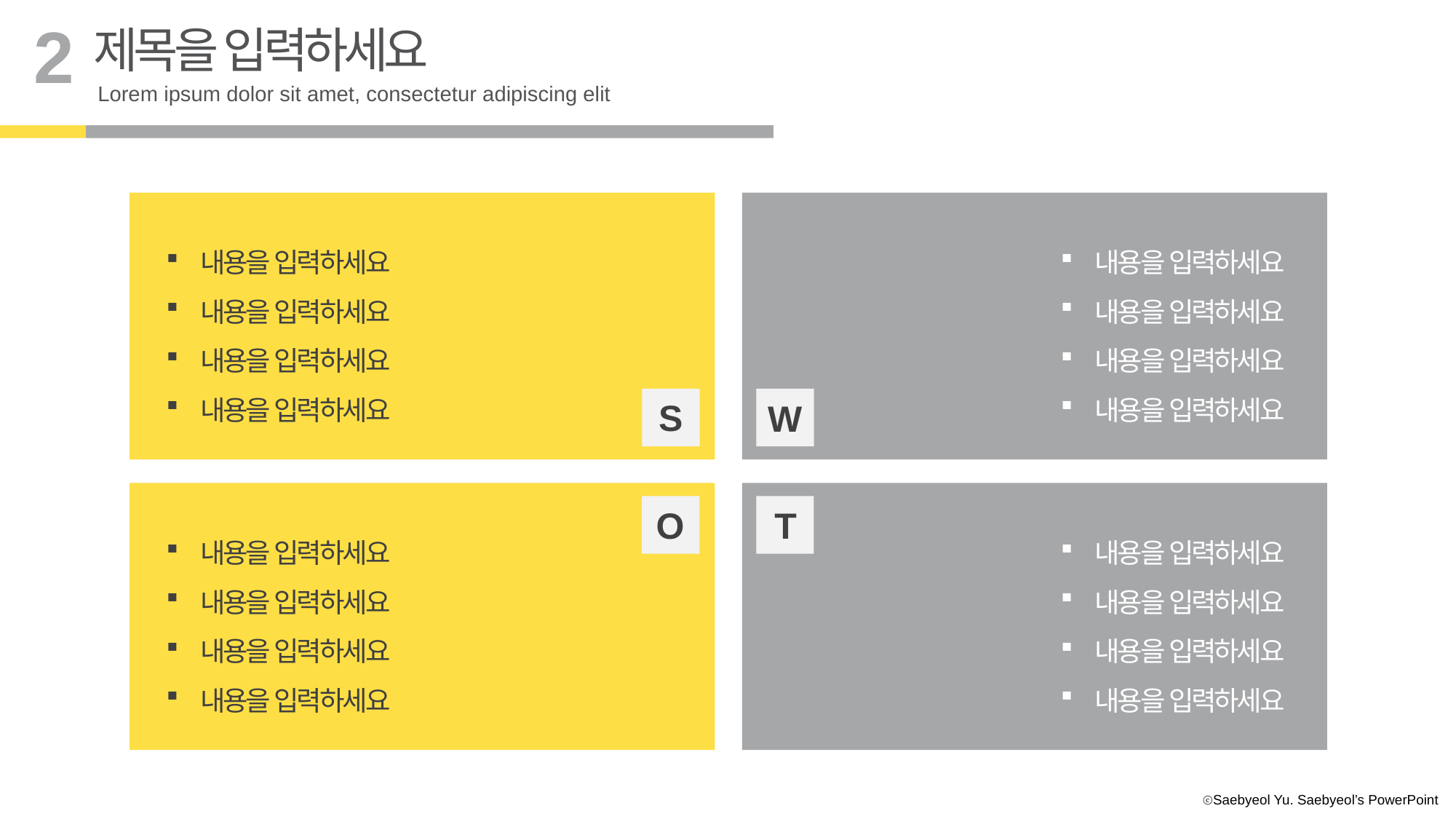

2
제목을 입력하세요
Lorem ipsum dolor sit amet, consectetur adipiscing elit

내용을 입력하세요
내용을 입력하세요
내용을 입력하세요
내용을 입력하세요
내용을 입력하세요
내용을 입력하세요
내용을 입력하세요
내용을 입력하세요

S
W

T
O
내용을 입력하세요
내용을 입력하세요
내용을 입력하세요
내용을 입력하세요
내용을 입력하세요
내용을 입력하세요
내용을 입력하세요
내용을 입력하세요